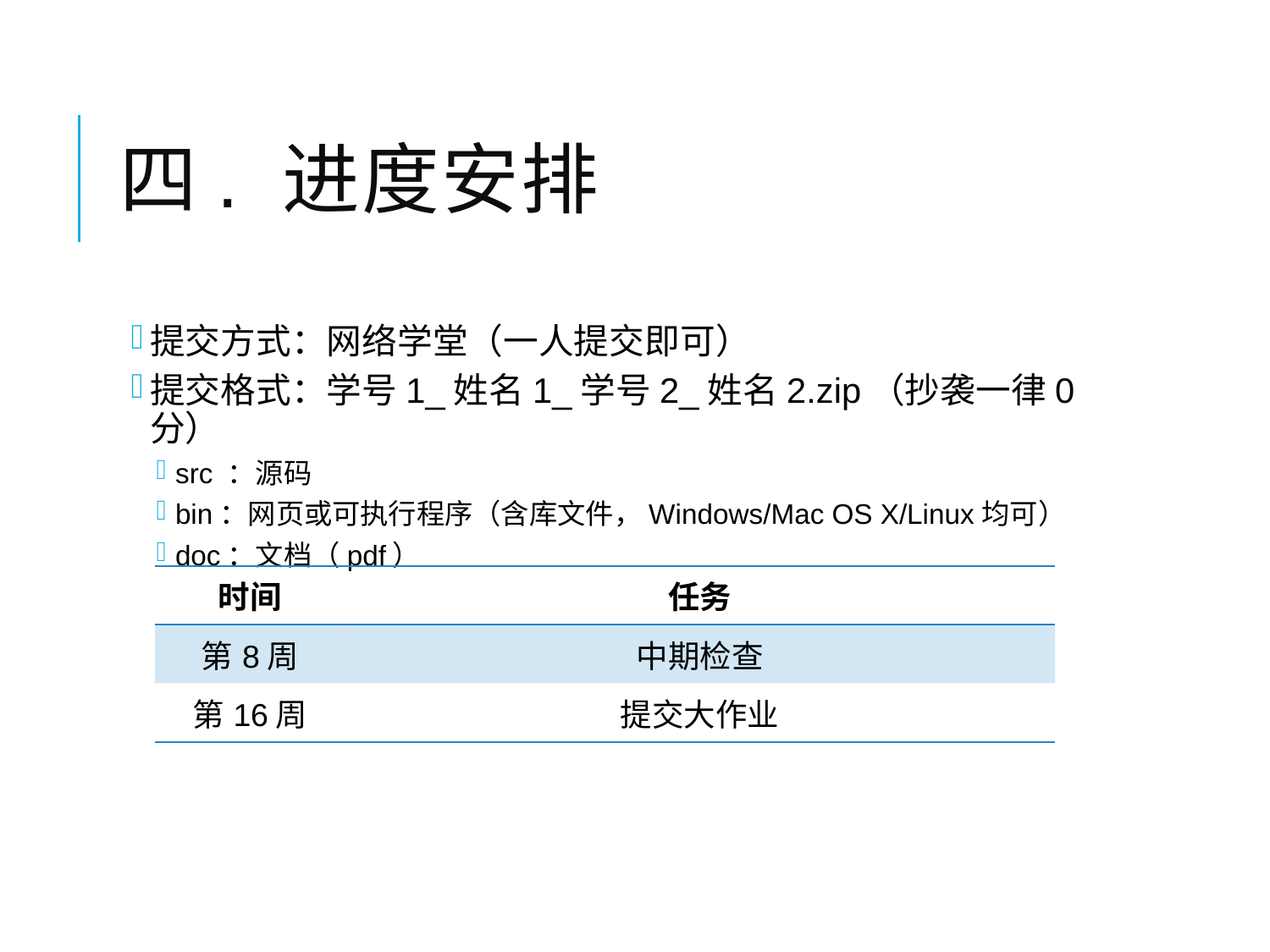

# 四. 进度安排
提交方式：网络学堂（一人提交即可）
提交格式：学号1_姓名1_学号2_姓名2.zip（抄袭一律0分）
src ：源码
bin：网页或可执行程序（含库文件，Windows/Mac OS X/Linux均可）
doc：文档（pdf）

| 时间 | 任务 |
| --- | --- |
| 第8周 | 中期检查 |
| 第16周 | 提交大作业 |